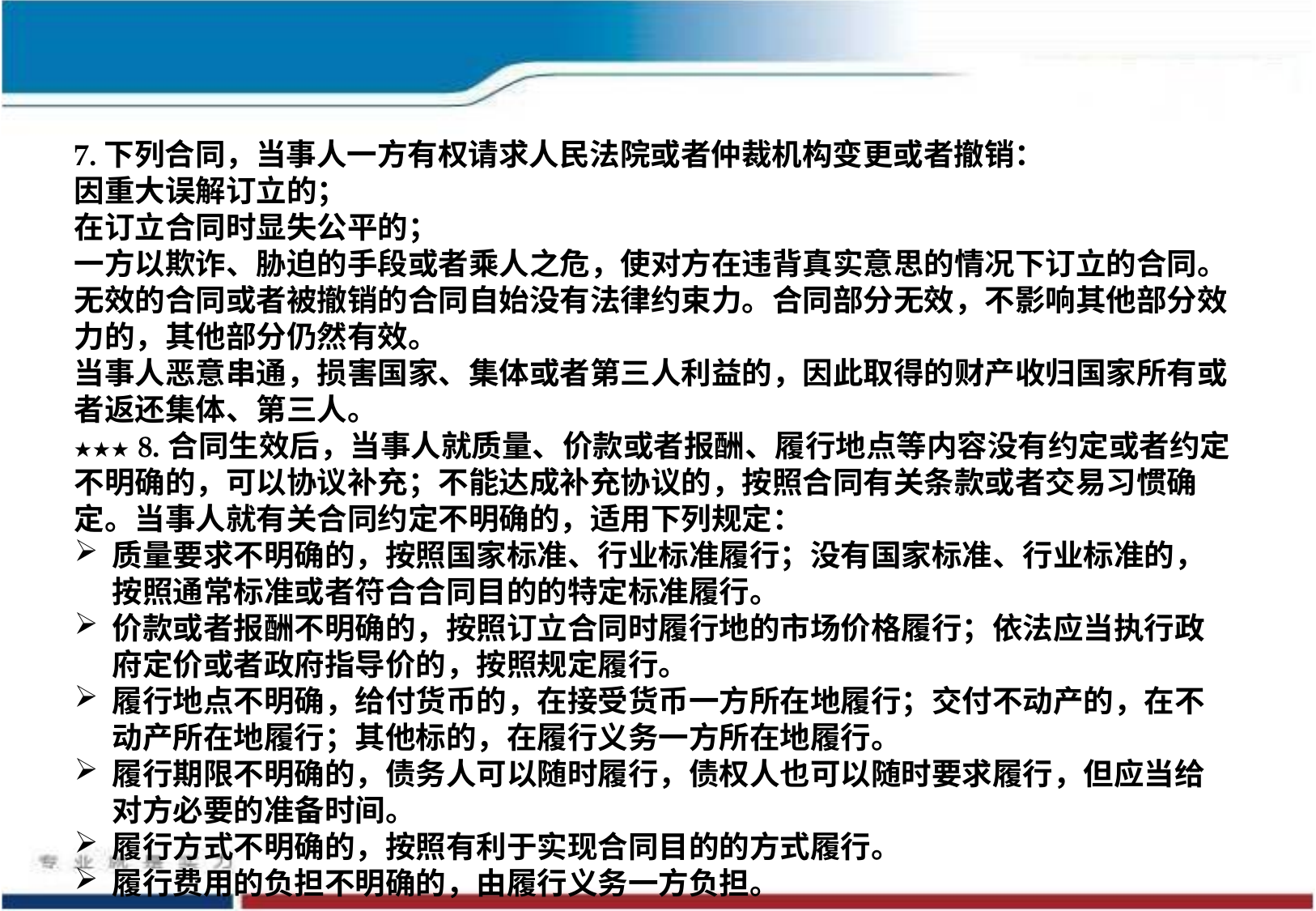

7.下列合同，当事人一方有权请求人民法院或者仲裁机构变更或者撤销：
因重大误解订立的；
在订立合同时显失公平的；
一方以欺诈、胁迫的手段或者乘人之危，使对方在违背真实意思的情况下订立的合同。
无效的合同或者被撤销的合同自始没有法律约束力。合同部分无效，不影响其他部分效力的，其他部分仍然有效。
当事人恶意串通，损害国家、集体或者第三人利益的，因此取得的财产收归国家所有或者返还集体、第三人。
★★★ 8.合同生效后，当事人就质量、价款或者报酬、履行地点等内容没有约定或者约定不明确的，可以协议补充；不能达成补充协议的，按照合同有关条款或者交易习惯确定。当事人就有关合同约定不明确的，适用下列规定：
质量要求不明确的，按照国家标准、行业标准履行；没有国家标准、行业标准的，按照通常标准或者符合合同目的的特定标准履行。
价款或者报酬不明确的，按照订立合同时履行地的市场价格履行；依法应当执行政府定价或者政府指导价的，按照规定履行。
履行地点不明确，给付货币的，在接受货币一方所在地履行；交付不动产的，在不动产所在地履行；其他标的，在履行义务一方所在地履行。
履行期限不明确的，债务人可以随时履行，债权人也可以随时要求履行，但应当给对方必要的准备时间。
履行方式不明确的，按照有利于实现合同目的的方式履行。
履行费用的负担不明确的，由履行义务一方负担。